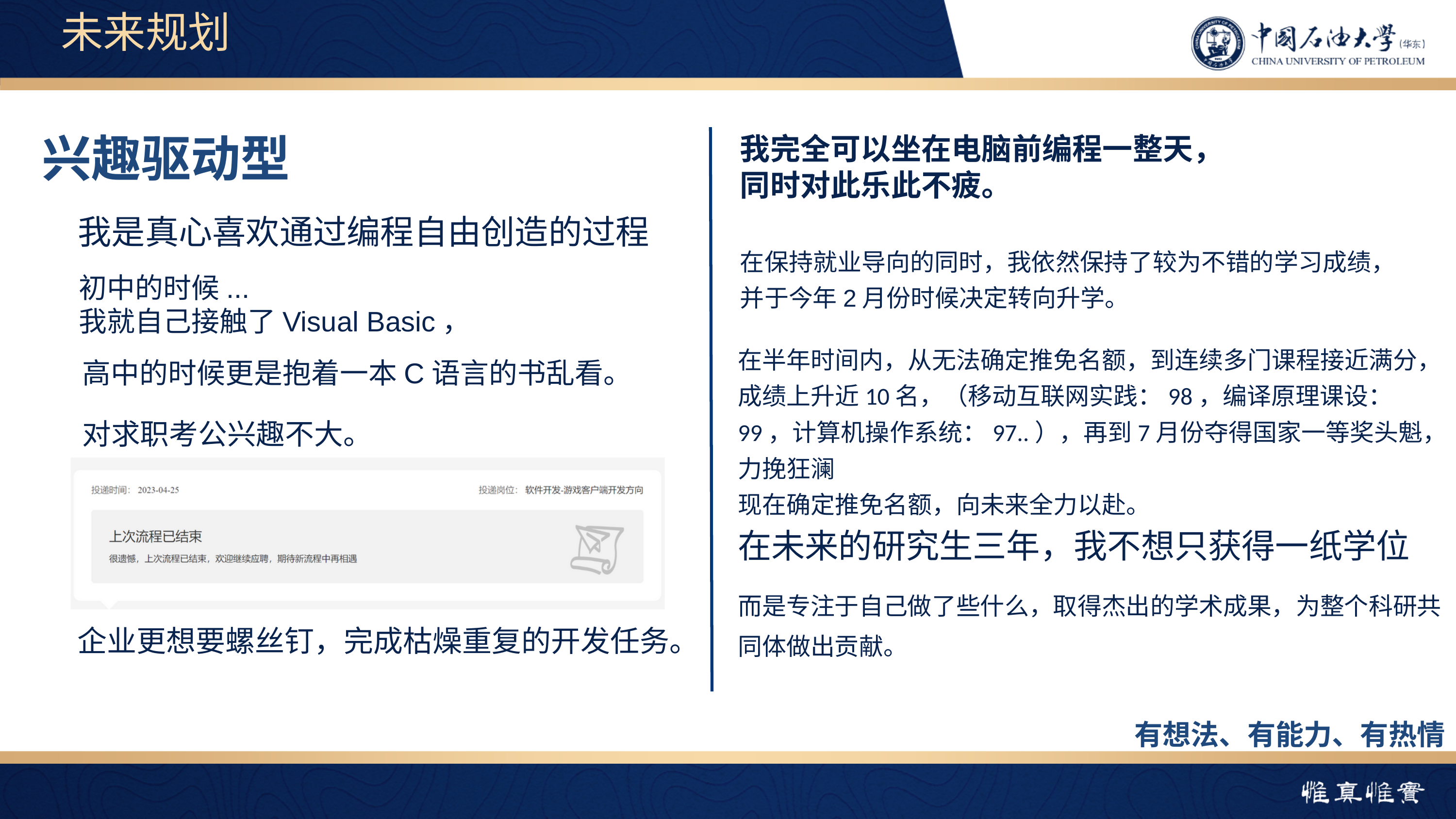

未来规划

兴趣驱动型

我完全可以坐在电脑前编程一整天，
同时对此乐此不疲。
我是真心喜欢通过编程自由创造的过程
在保持就业导向的同时，我依然保持了较为不错的学习成绩，并于今年2月份时候决定转向升学。
初中的时候...
我就自己接触了Visual Basic，
在半年时间内，从无法确定推免名额，到连续多门课程接近满分，成绩上升近10名，（移动互联网实践：98，编译原理课设：99，计算机操作系统：97..），再到7月份夺得国家一等奖头魁，力挽狂澜
现在确定推免名额，向未来全力以赴。
高中的时候更是抱着一本C语言的书乱看。
对求职考公兴趣不大。

企业更想要螺丝钉，完成枯燥重复的开发任务。
在未来的研究生三年，我不想只获得一纸学位
而是专注于自己做了些什么，取得杰出的学术成果，为整个科研共同体做出贡献。
有想法、有能力、有热情